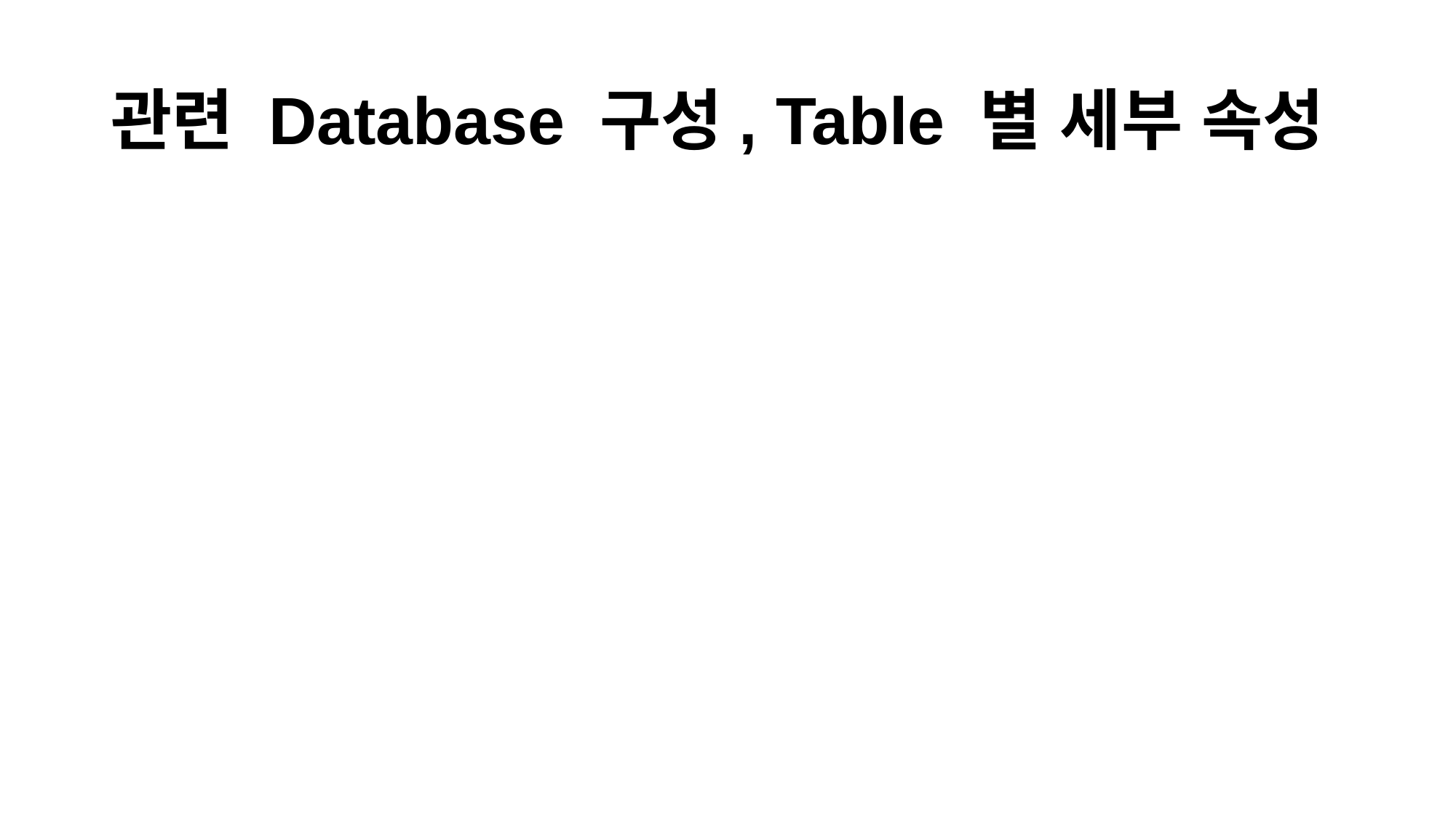

# 관련 Database 구성, Table 별 세부 속성